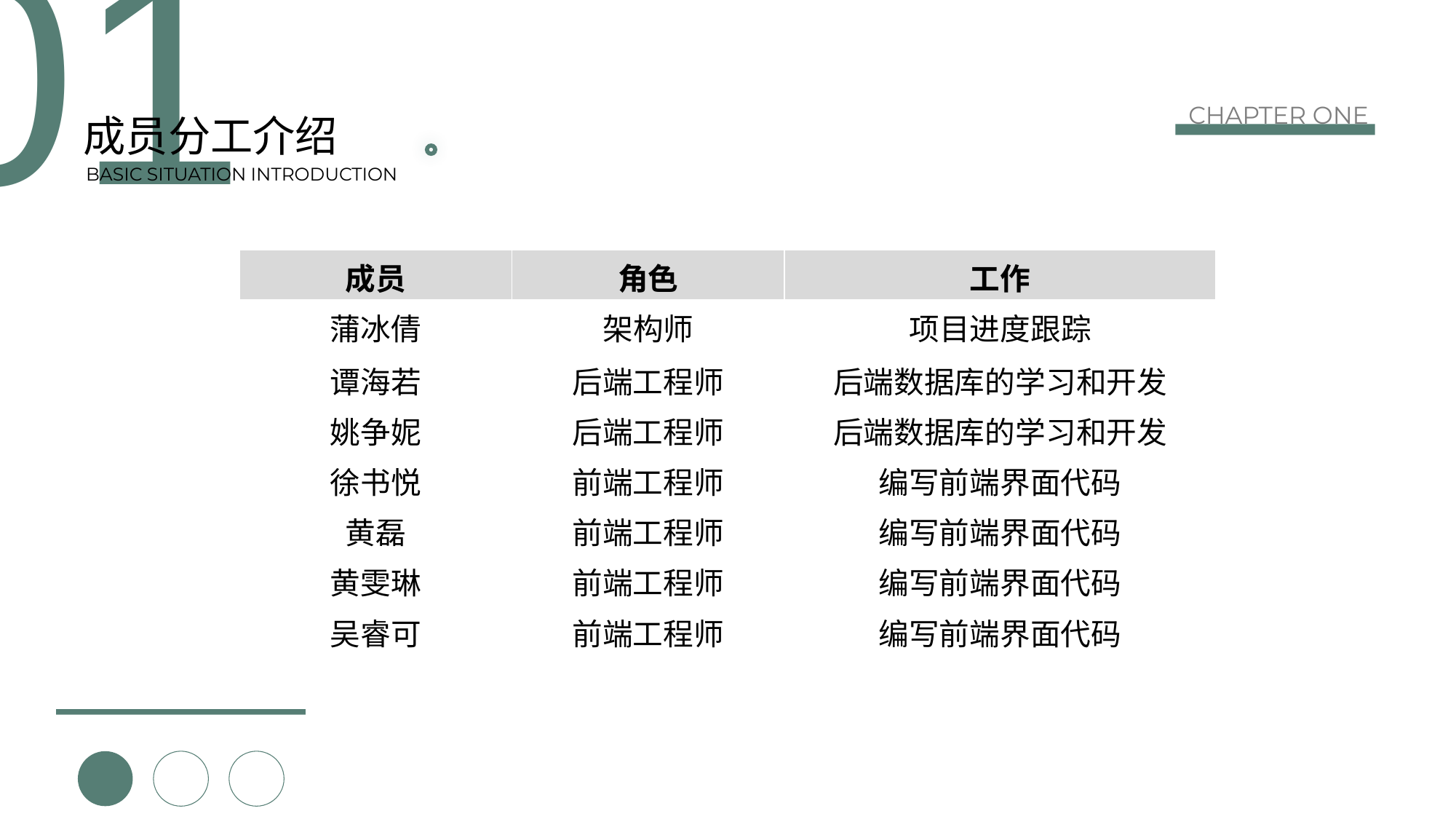

01
CHAPTER ONE
成员分工介绍

BASIC SITUATION INTRODUCTION
| 成员 | 角色 | 工作 |
| --- | --- | --- |
| 蒲冰倩 | 架构师 | 项目进度跟踪 |
| 谭海若 | 后端工程师 | 后端数据库的学习和开发 |
| 姚争妮 | 后端工程师 | 后端数据库的学习和开发 |
| 徐书悦 | 前端工程师 | 编写前端界面代码 |
| 黄磊 | 前端工程师 | 编写前端界面代码 |
| 黄雯琳 | 前端工程师 | 编写前端界面代码 |
| 吴睿可 | 前端工程师 | 编写前端界面代码 |